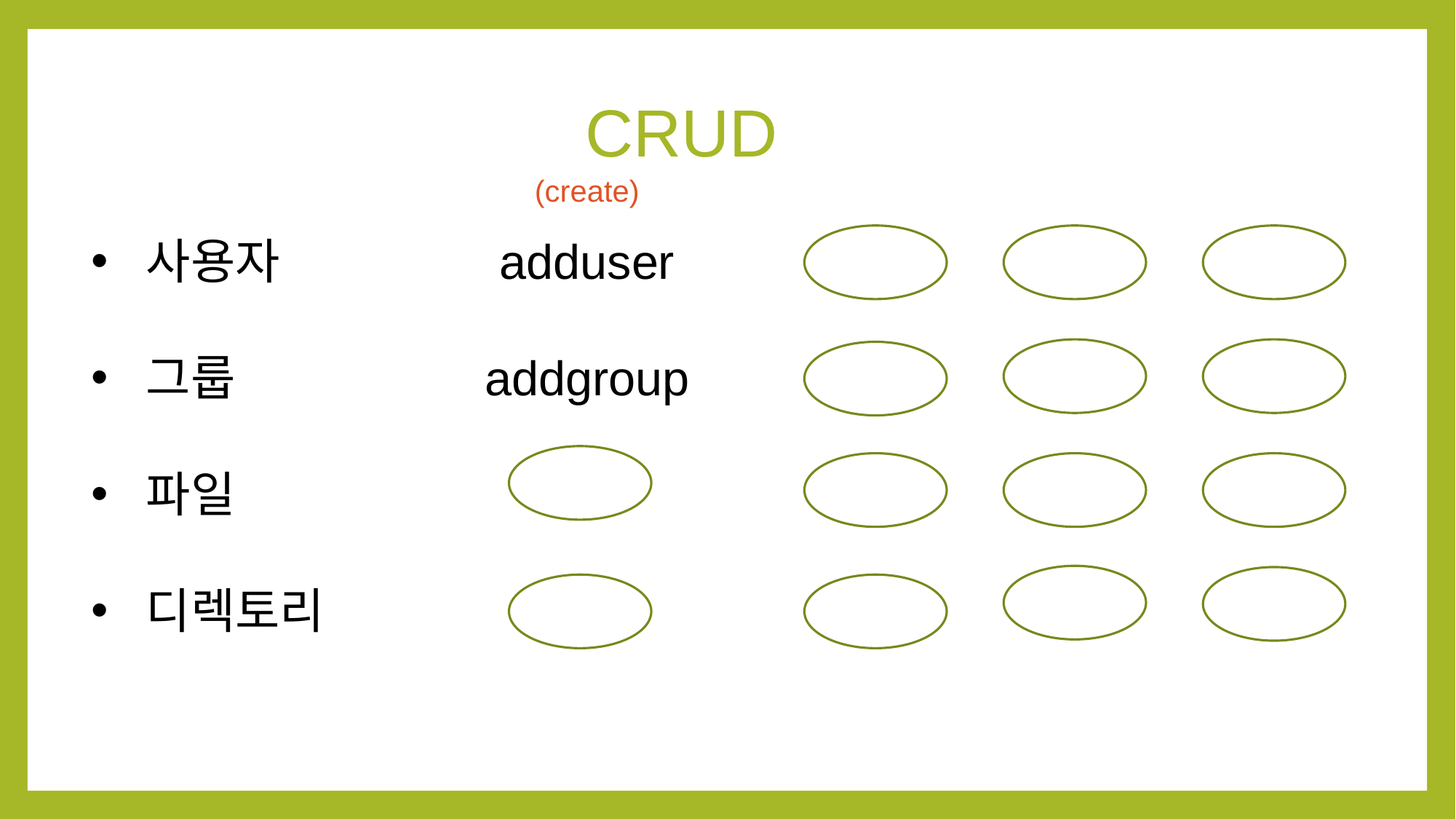

# CRUD
(create)
사용자

그룹

파일

디렉토리
adduser

addgroup